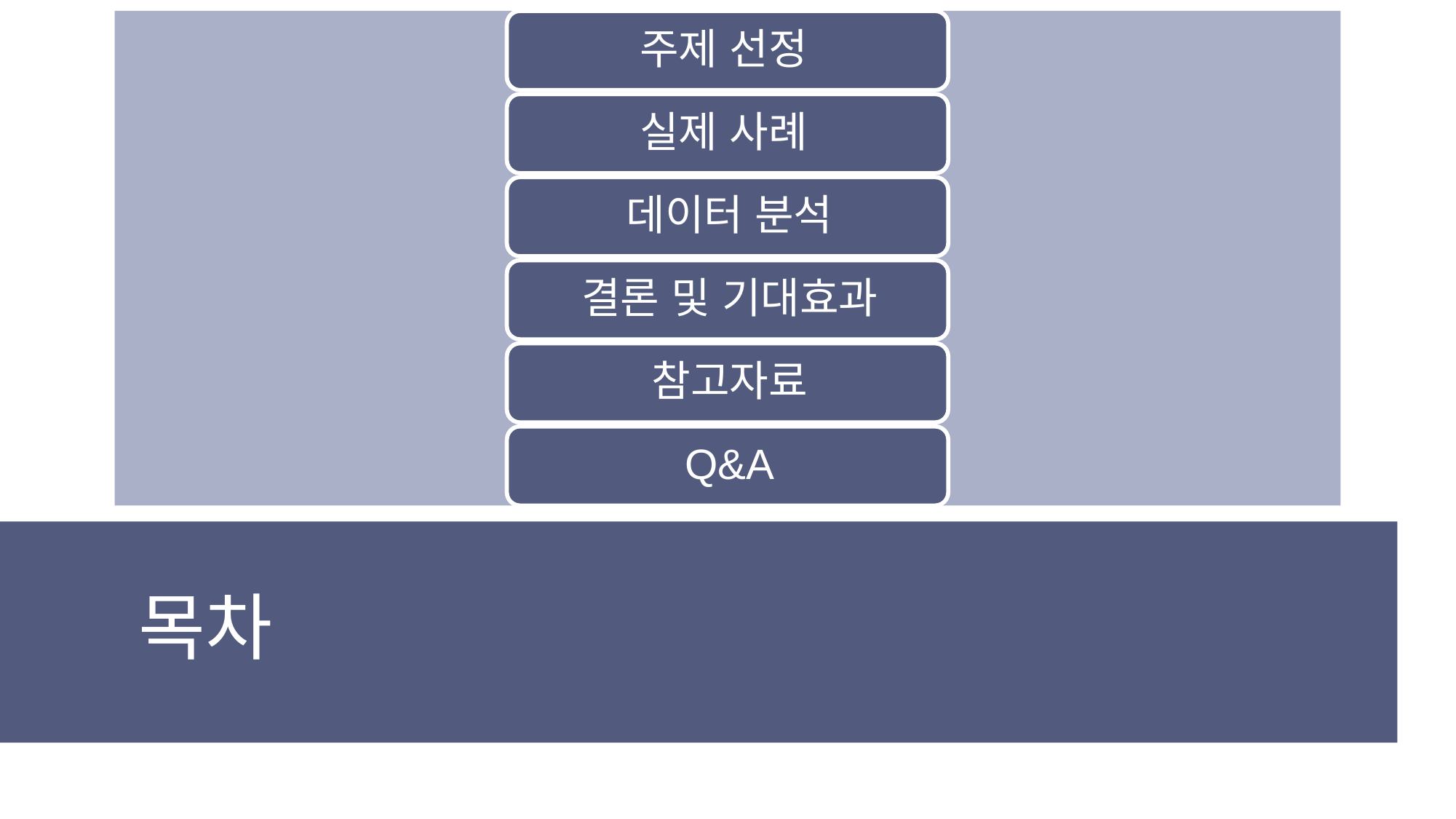

주제 선정
실제 사례
데이터 분석
결론 및 기대효과
참고자료
Q&A

# 목차